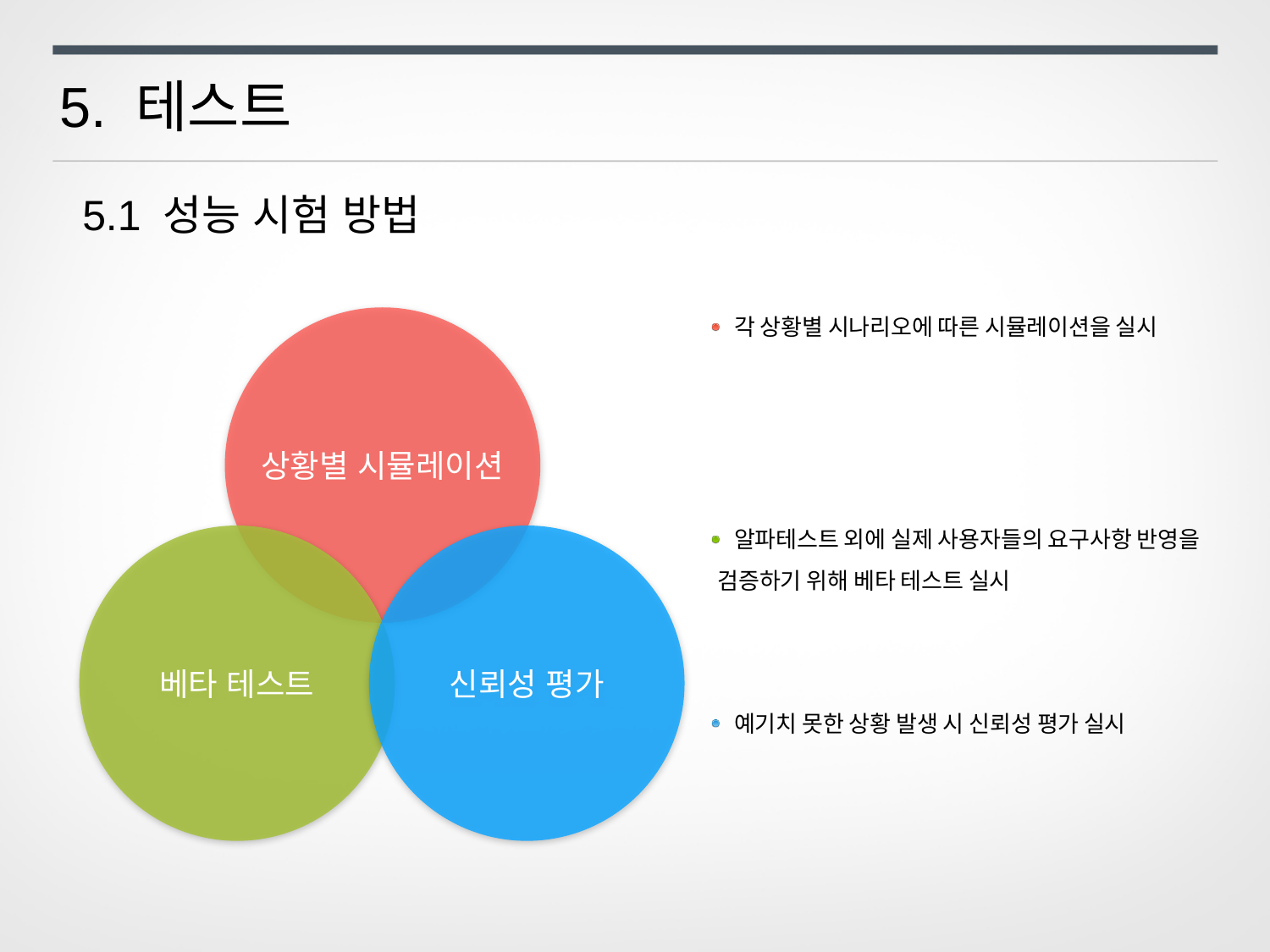

5. 테스트
5.1 성능 시험 방법
 각 상황별 시나리오에 따른 시뮬레이션을 실시

 알파테스트 외에 실제 사용자들의 요구사항 반영을
  검증하기 위해 베타 테스트 실시

 예기치 못한 상황 발생 시 신뢰성 평가 실시
상황별 시뮬레이션
베타 테스트
신뢰성 평가